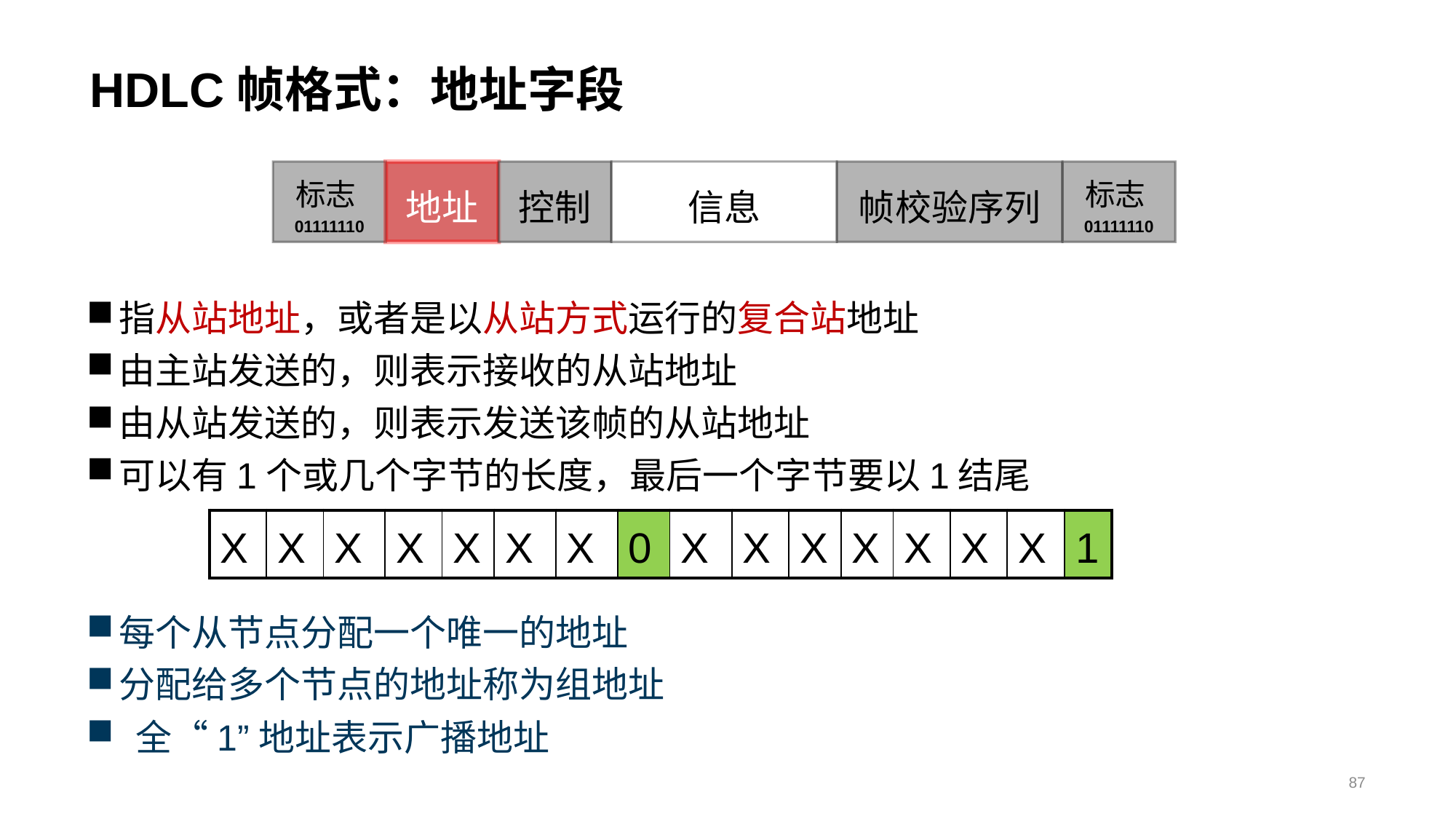

# HDLC帧格式：地址字段
标志01111110
地址
控制
信息
帧校验序列
标志01111110
指从站地址，或者是以从站方式运行的复合站地址
由主站发送的，则表示接收的从站地址
由从站发送的，则表示发送该帧的从站地址
可以有1个或几个字节的长度，最后一个字节要以1结尾

每个从节点分配一个唯一的地址
分配给多个节点的地址称为组地址
 全“1”地址表示广播地址
| X | X | X | X | X | X | X | 0 | X | X | X | X | X | X | X | 1 |
| --- | --- | --- | --- | --- | --- | --- | --- | --- | --- | --- | --- | --- | --- | --- | --- |
87